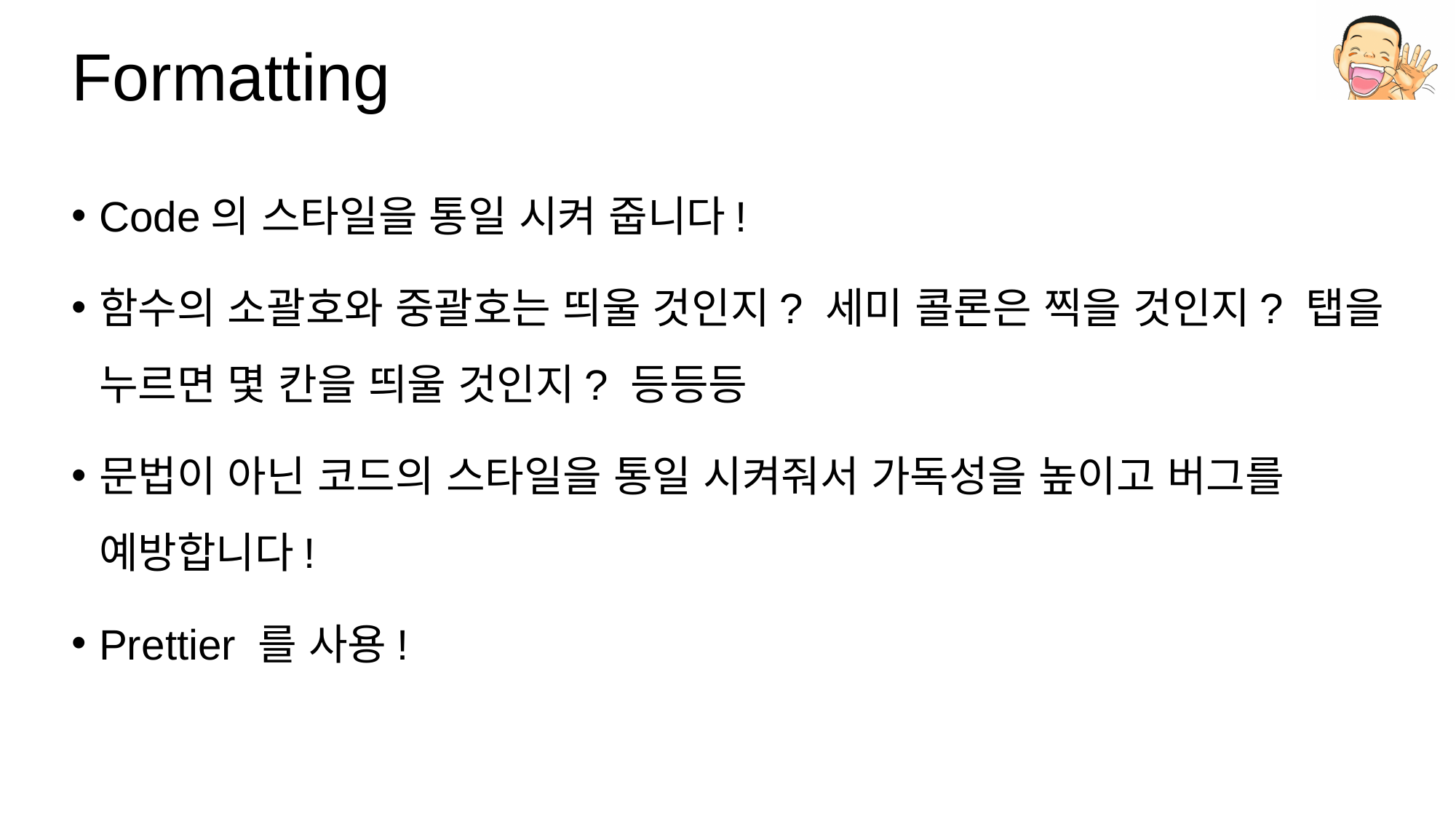

# Formatting
Code의 스타일을 통일 시켜 줍니다!
함수의 소괄호와 중괄호는 띄울 것인지? 세미 콜론은 찍을 것인지? 탭을 누르면 몇 칸을 띄울 것인지? 등등등
문법이 아닌 코드의 스타일을 통일 시켜줘서 가독성을 높이고 버그를 예방합니다!
Prettier 를 사용!